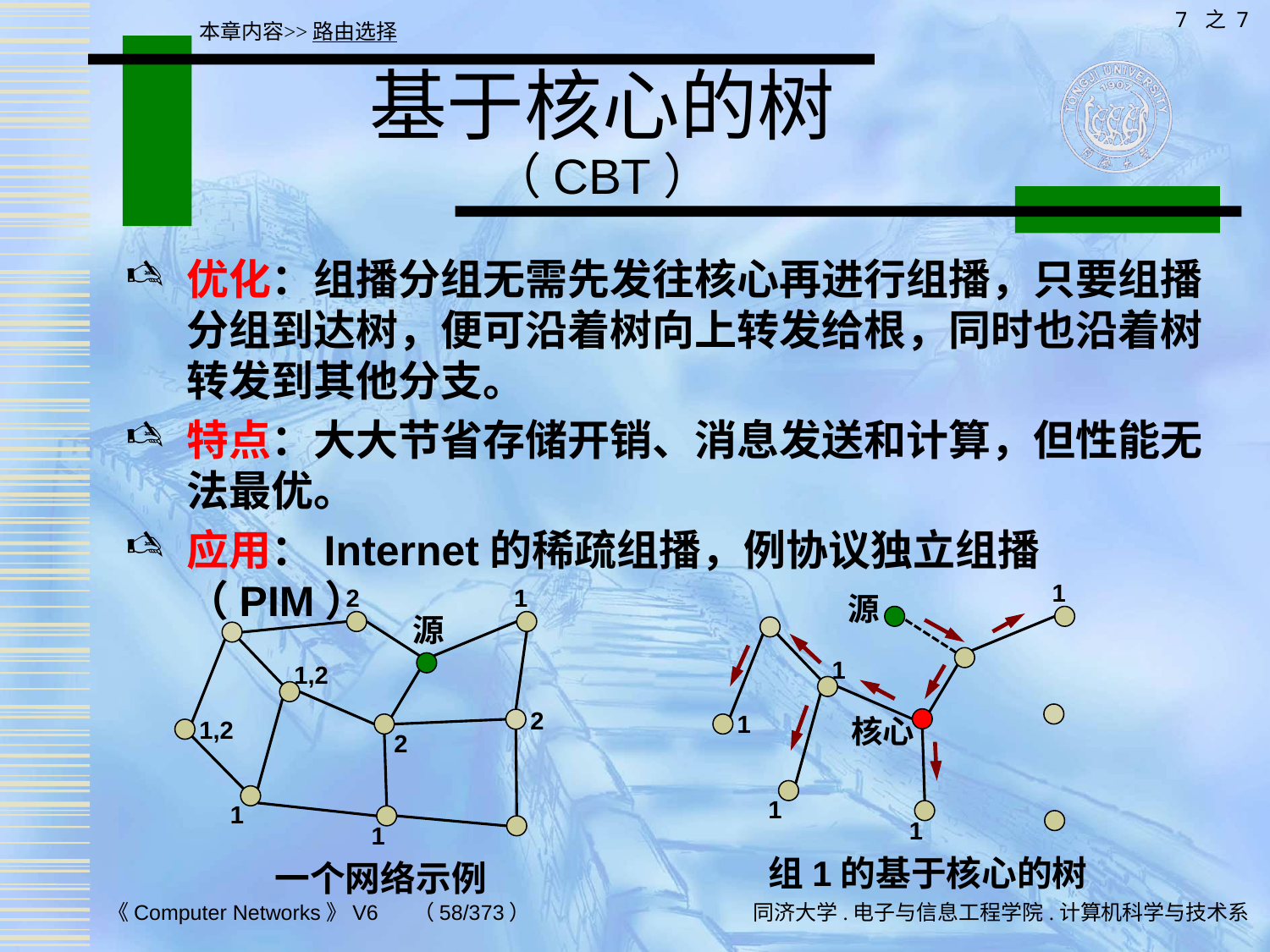

7 之 7
本章内容>>路由选择
# 基于核心的树 （CBT）
优化：组播分组无需先发往核心再进行组播，只要组播分组到达树，便可沿着树向上转发给根，同时也沿着树转发到其他分支。
特点：大大节省存储开销、消息发送和计算，但性能无法最优。
应用：Internet的稀疏组播，例协议独立组播（PIM）
1
2
1
源
源

1

1,2

2
1

核心
1,2

2

1
1

1

1

组1的基于核心的树
一个网络示例